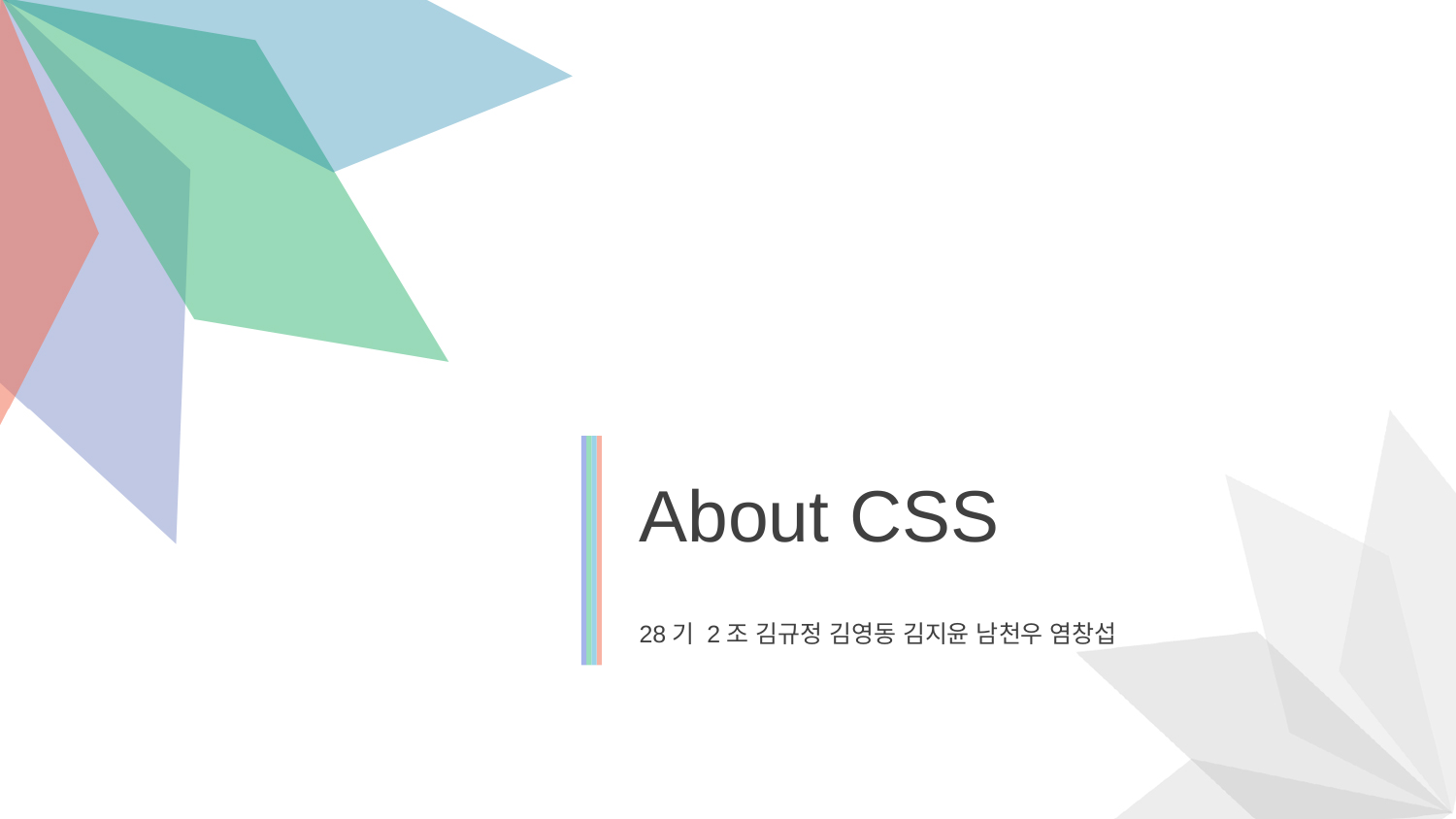

About CSS
28기 2조 김규정 김영동 김지윤 남천우 염창섭